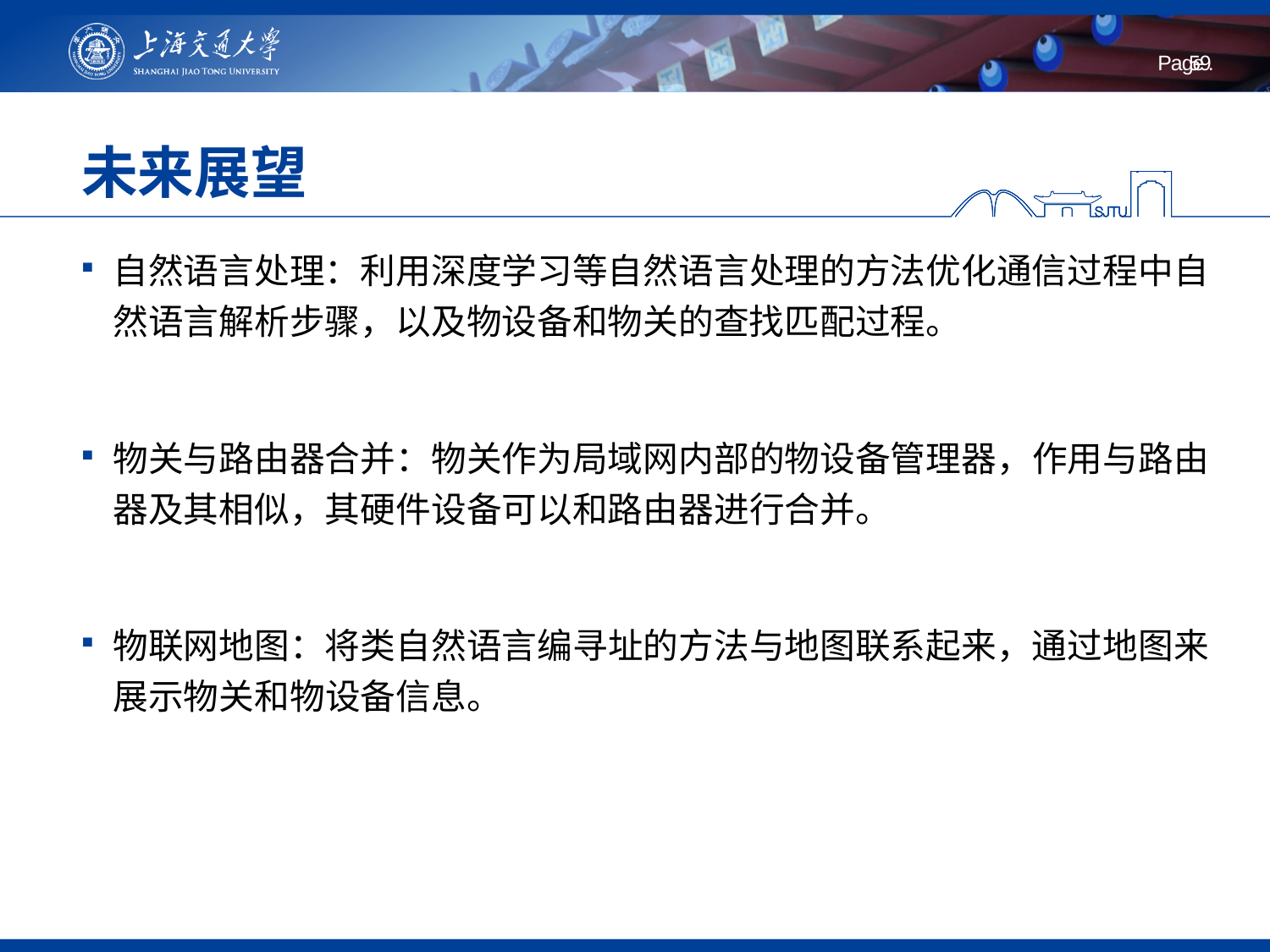

# 未来展望
自然语言处理：利用深度学习等自然语言处理的方法优化通信过程中自然语言解析步骤，以及物设备和物关的查找匹配过程。

物关与路由器合并：物关作为局域网内部的物设备管理器，作用与路由器及其相似，其硬件设备可以和路由器进行合并。

物联网地图：将类自然语言编寻址的方法与地图联系起来，通过地图来展示物关和物设备信息。